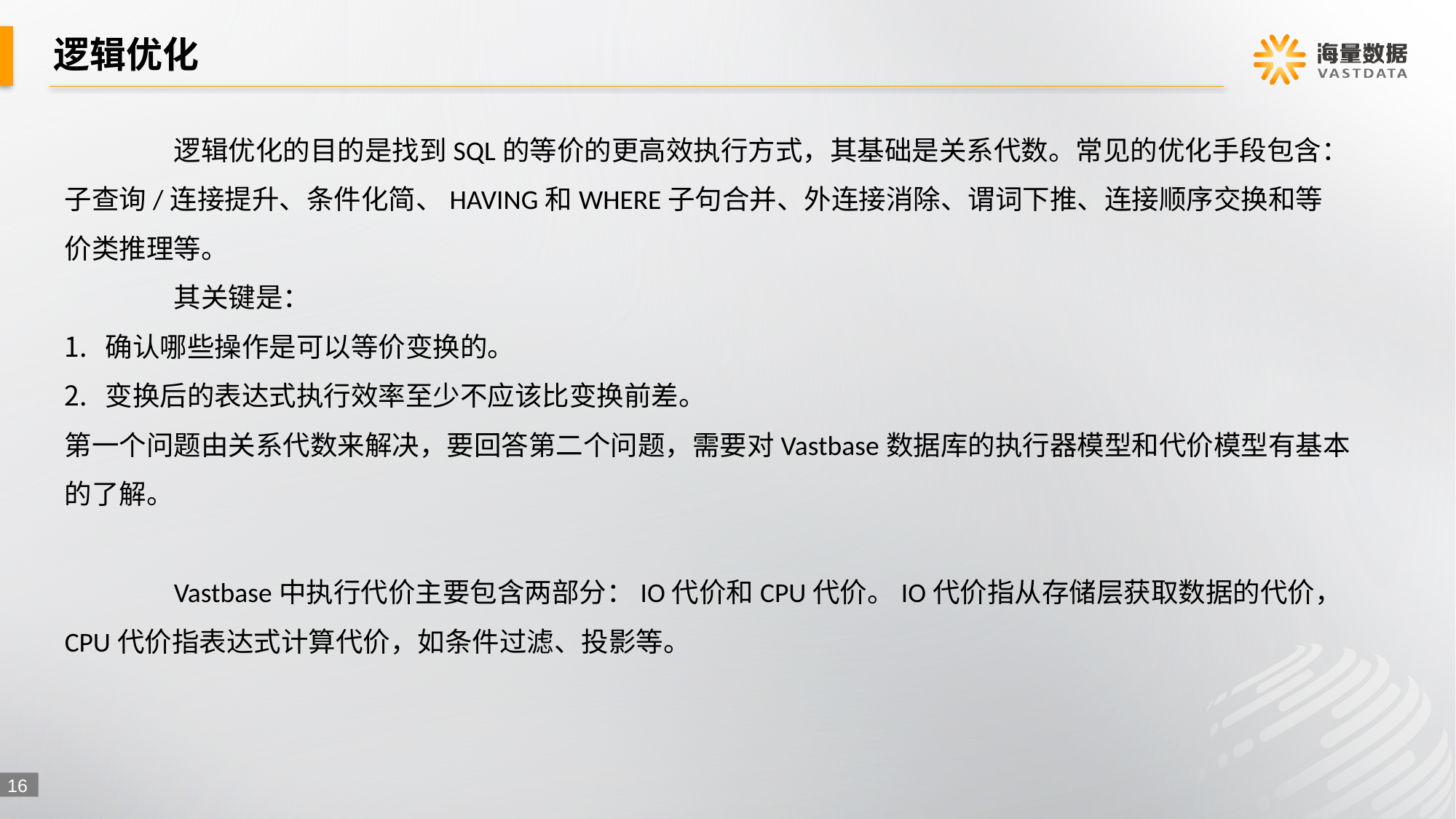

# 逻辑优化
	逻辑优化的目的是找到SQL的等价的更高效执行方式，其基础是关系代数。常见的优化手段包含：子查询/连接提升、条件化简、HAVING和WHERE子句合并、外连接消除、谓词下推、连接顺序交换和等价类推理等。
	其关键是：
确认哪些操作是可以等价变换的。
变换后的表达式执行效率至少不应该比变换前差。
第一个问题由关系代数来解决，要回答第二个问题，需要对Vastbase数据库的执行器模型和代价模型有基本的了解。

	Vastbase中执行代价主要包含两部分：IO代价和CPU代价。IO代价指从存储层获取数据的代价，CPU代价指表达式计算代价，如条件过滤、投影等。